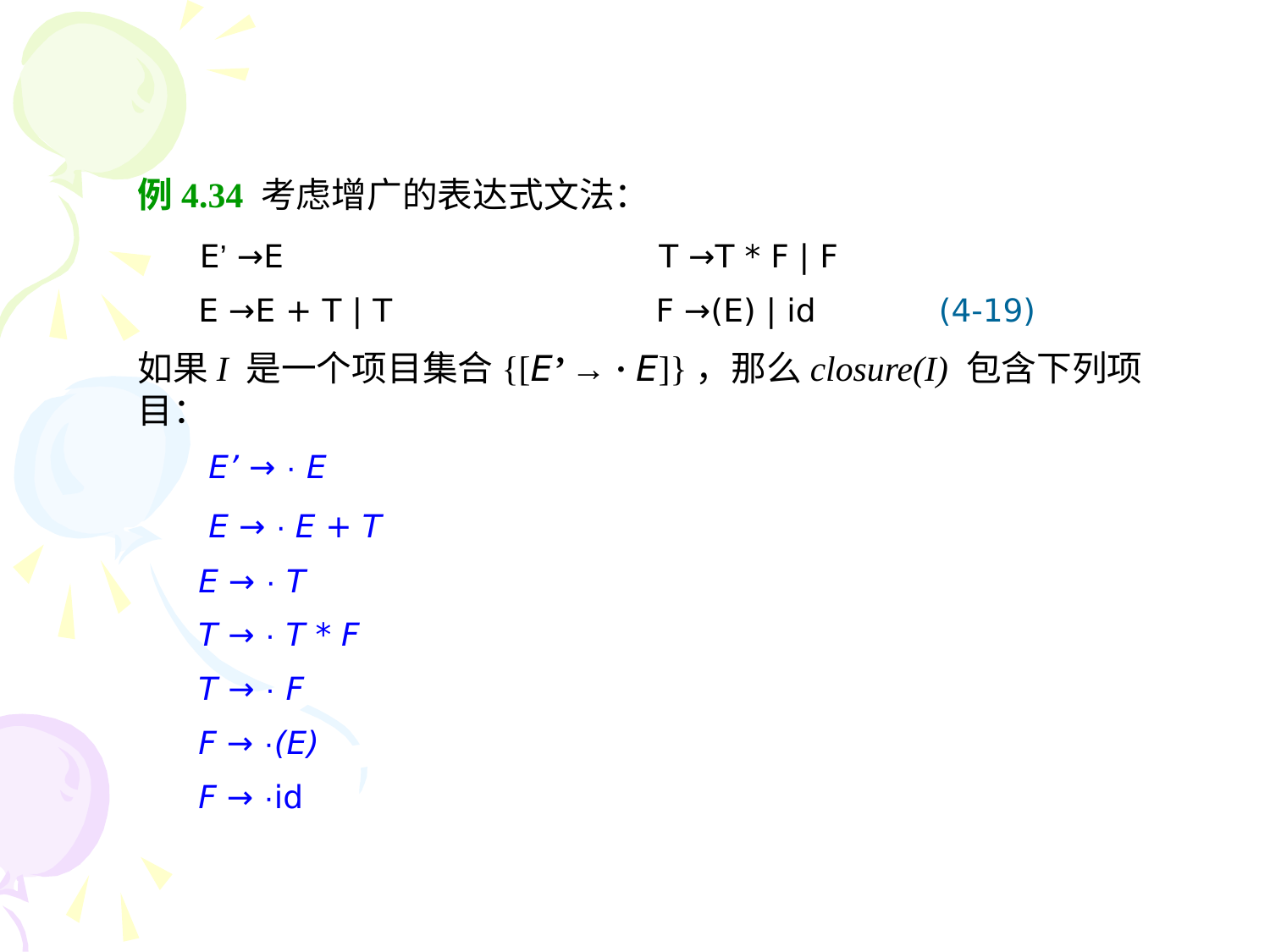

例4.34 考虑增广的表达式文法：
       E’ →E                                     T →T * F | F
      E →E + T | T                          F →(E) | id            (4-19)
如果I 是一个项目集合{[E’ → · E]}，那么closure(I) 包含下列项目：
       E’ → · E
        E → · E + T
      E → · T
      T → · T * F
      T → · F
      F → ·(E)
      F → ·id
146